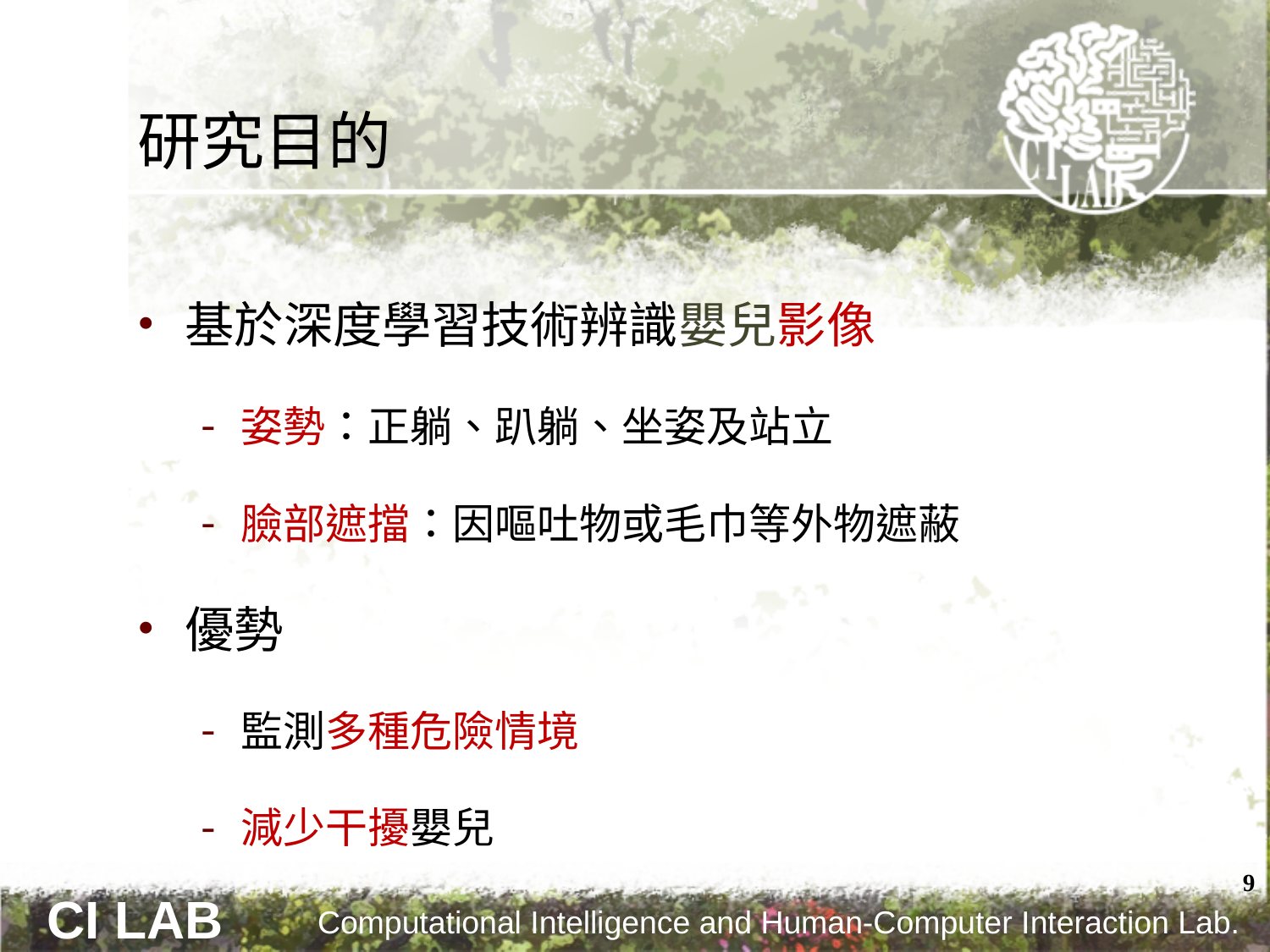

# 研究目的
基於深度學習技術辨識嬰兒影像
姿勢：正躺、趴躺、坐姿及站立
臉部遮擋：因嘔吐物或毛巾等外物遮蔽
優勢
監測多種危險情境
減少干擾嬰兒
9